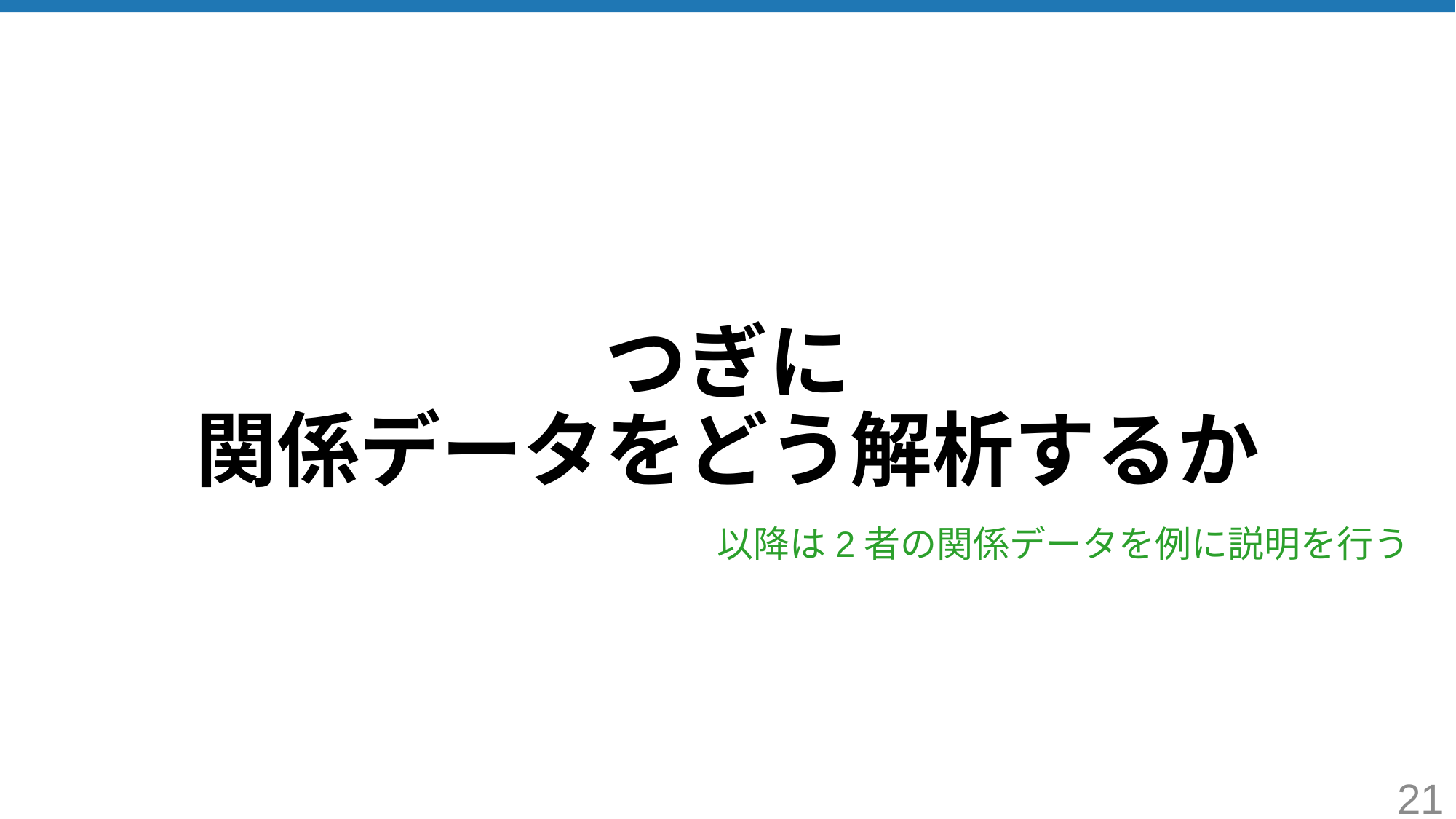

# つぎに 関係データをどう解析するか
以降は2者の関係データを例に説明を行う
21